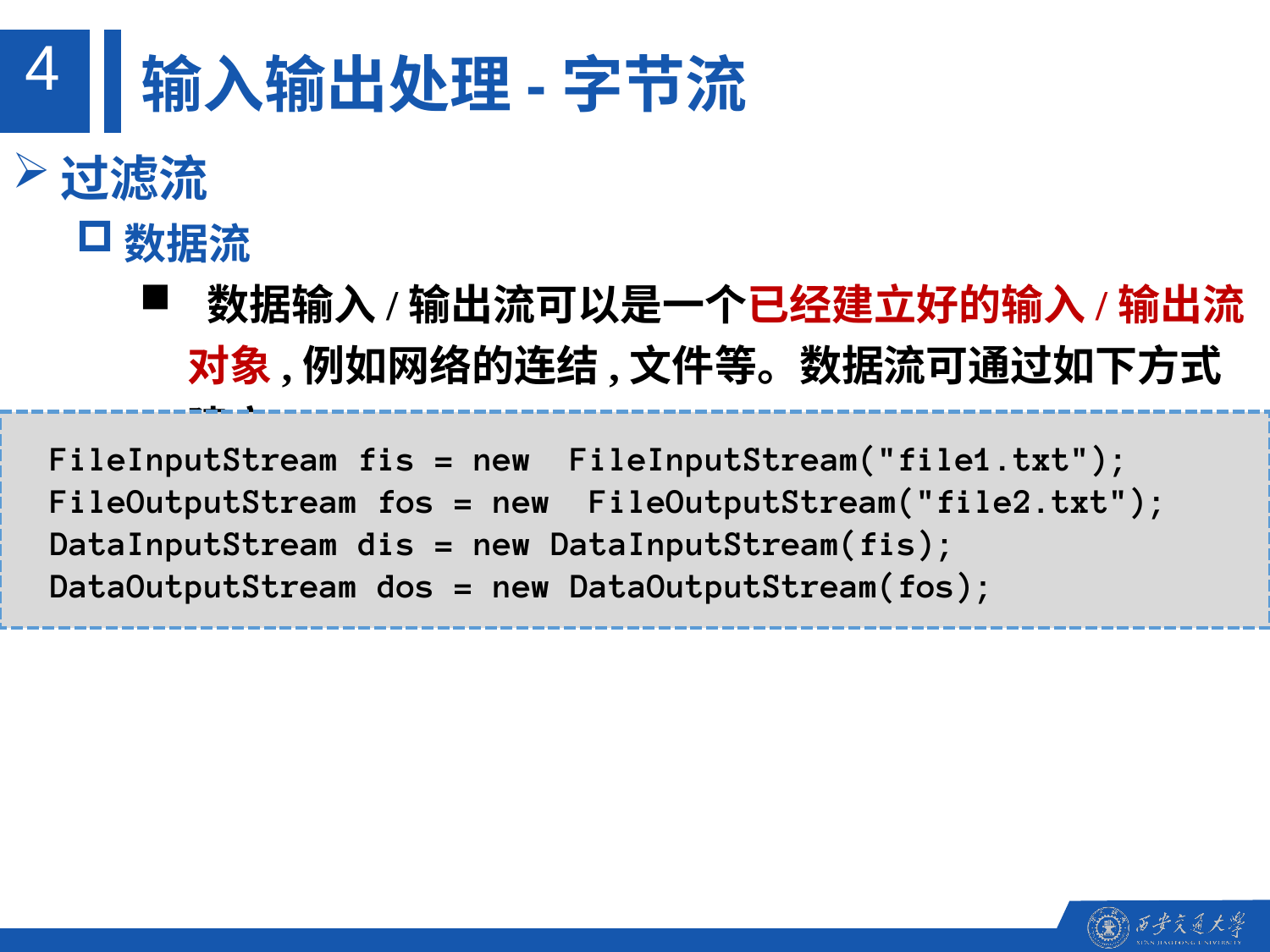

4
输入输出处理-字节流
过滤流
数据流
 数据输入/输出流可以是一个已经建立好的输入/输出流对象,例如网络的连结,文件等。数据流可通过如下方式建立
FileInputStream fis = new  FileInputStream("file1.txt");
FileOutputStream fos = new  FileOutputStream("file2.txt");
DataInputStream dis = new DataInputStream(fis);
DataOutputStream dos = new DataOutputStream(fos);